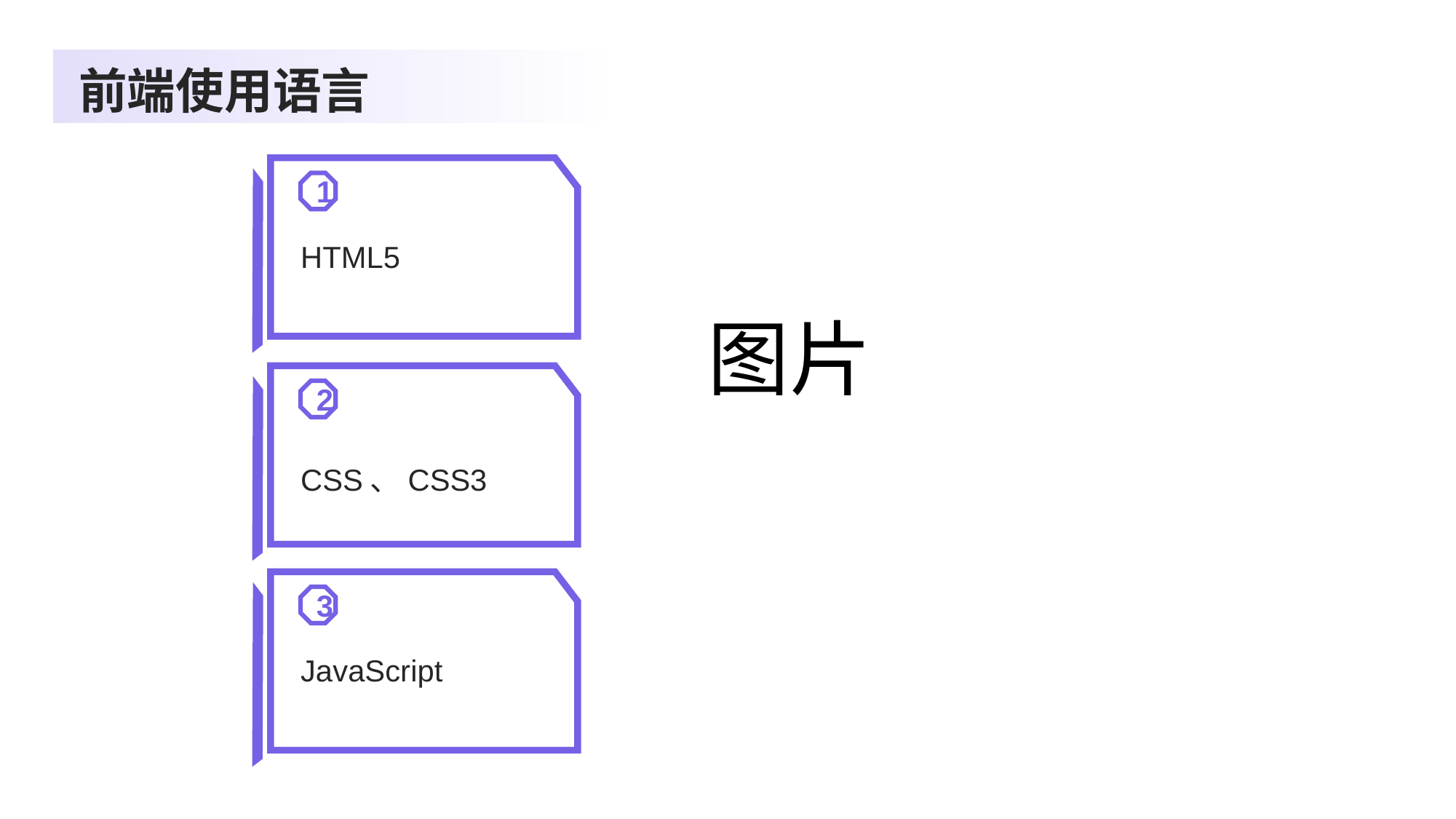

前端使用语言

1

HTML5
图片

2

CSS、CSS3

3

JavaScript